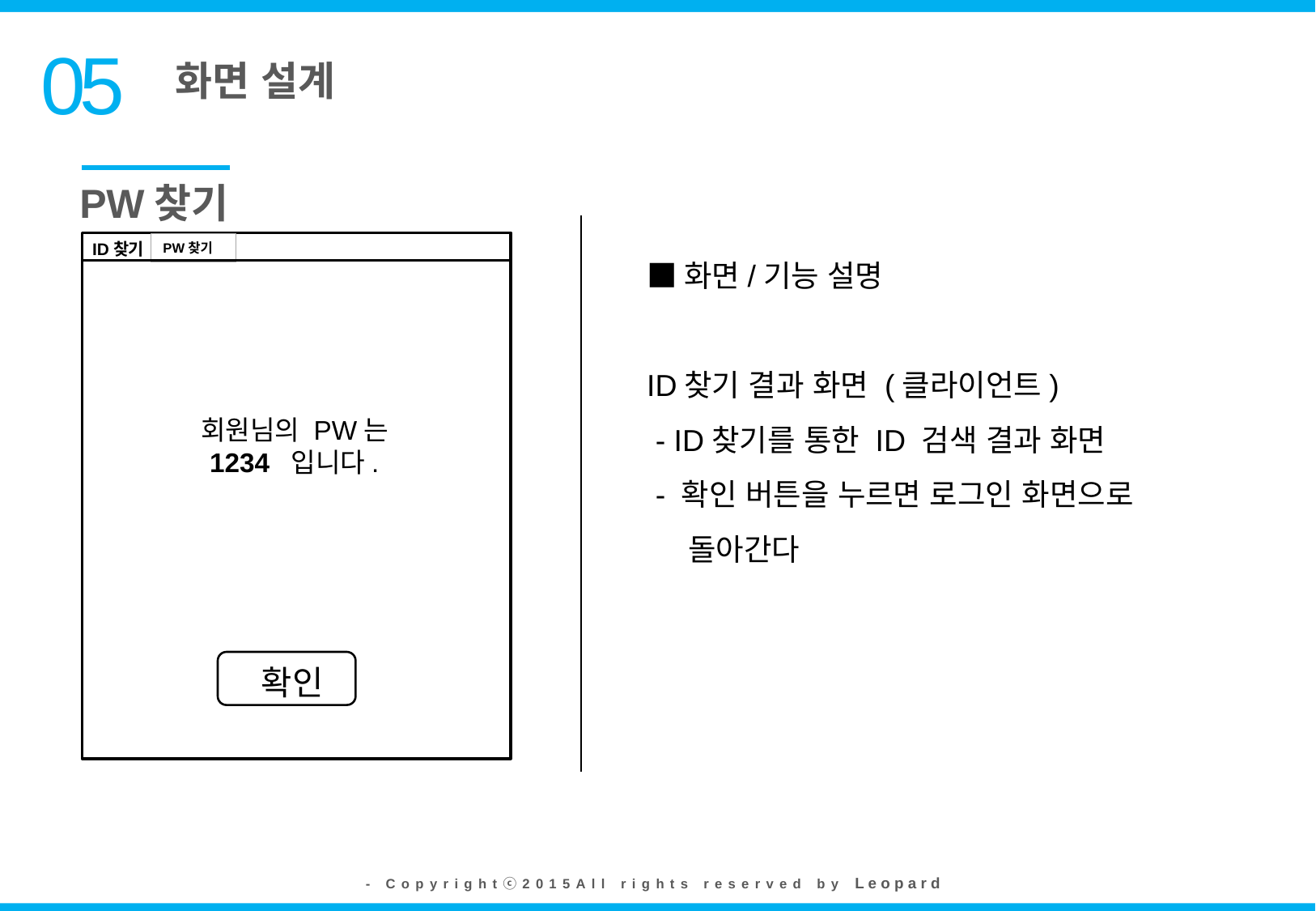

화면 설계
05
PW찾기
ID찾기

PW찾기
회원님의 PW는
1234  입니다.

확인
■화면/기능 설명

ID찾기 결과 화면 (클라이언트)
 - ID찾기를 통한 ID 검색 결과 화면
 - 확인 버튼을 누르면 로그인 화면으로
    돌아간다
- Copyrightⓒ2015All rights reserved by L e o p a r d